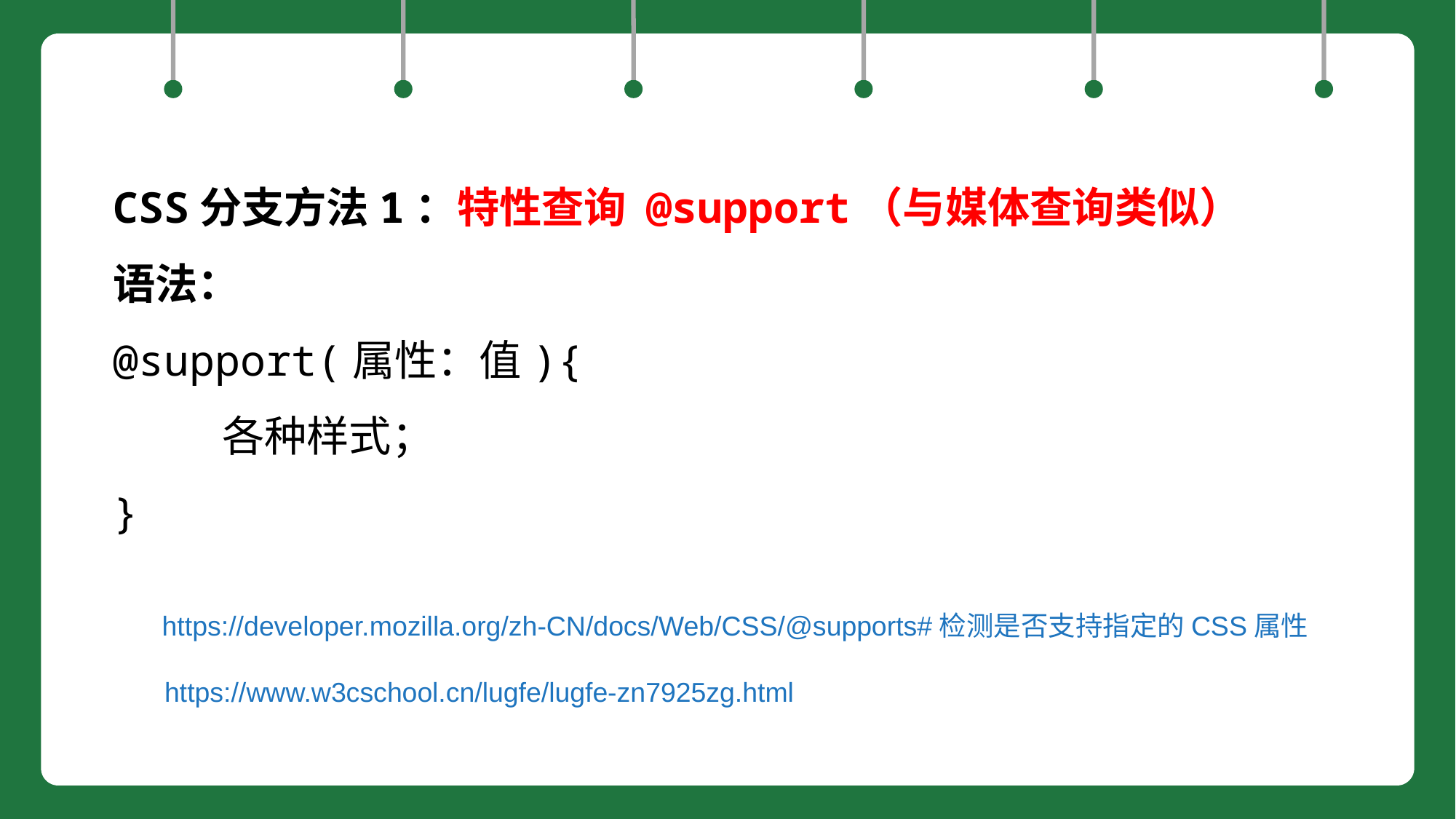

CSS分支方法1：特性查询 @support（与媒体查询类似）
语法：
@support(属性：值){
	各种样式；
}
https://developer.mozilla.org/zh-CN/docs/Web/CSS/@supports#检测是否支持指定的CSS属性
https://www.w3cschool.cn/lugfe/lugfe-zn7925zg.html